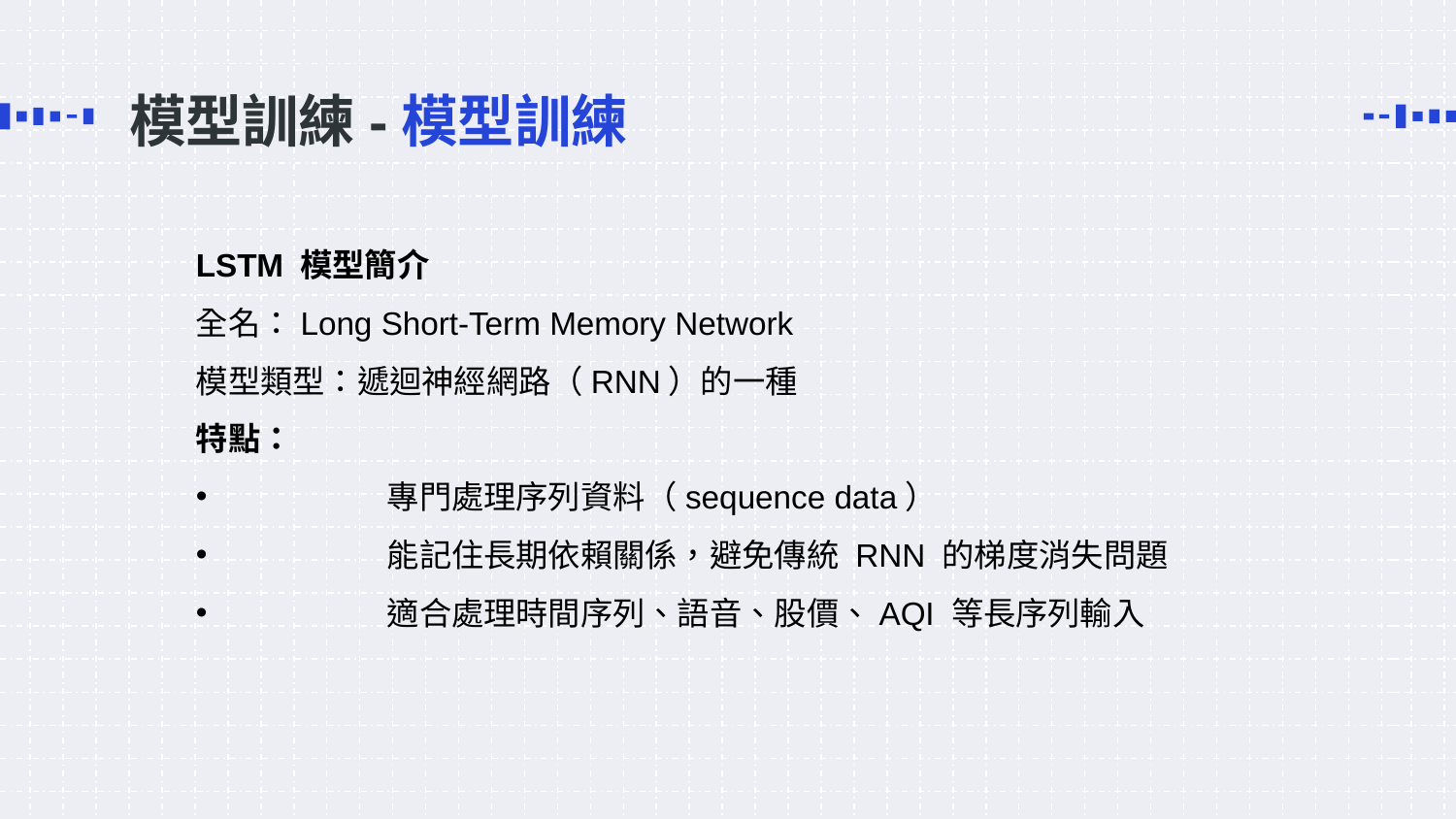

# 模型訓練-模型訓練
LSTM 模型簡介
全名：Long Short-Term Memory Network
模型類型：遞迴神經網路（RNN）的一種
特點：
	專門處理序列資料（sequence data）
	能記住長期依賴關係，避免傳統 RNN 的梯度消失問題
	適合處理時間序列、語音、股價、AQI 等長序列輸入